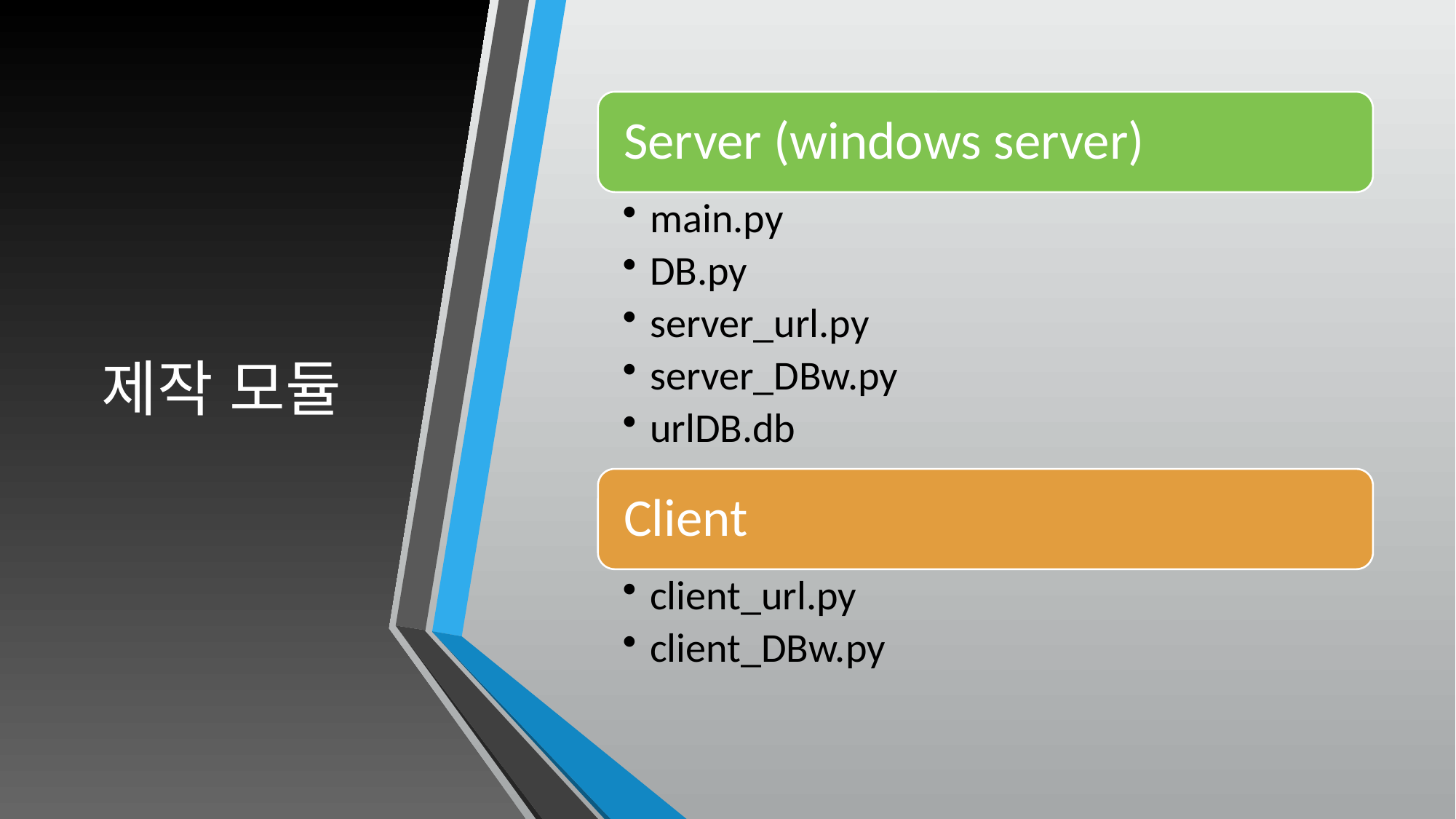

# 제작 모듈
Server (windows server)
main.py
DB.py
server_url.py
server_DBw.py
urlDB.db
Client
client_url.py
client_DBw.py